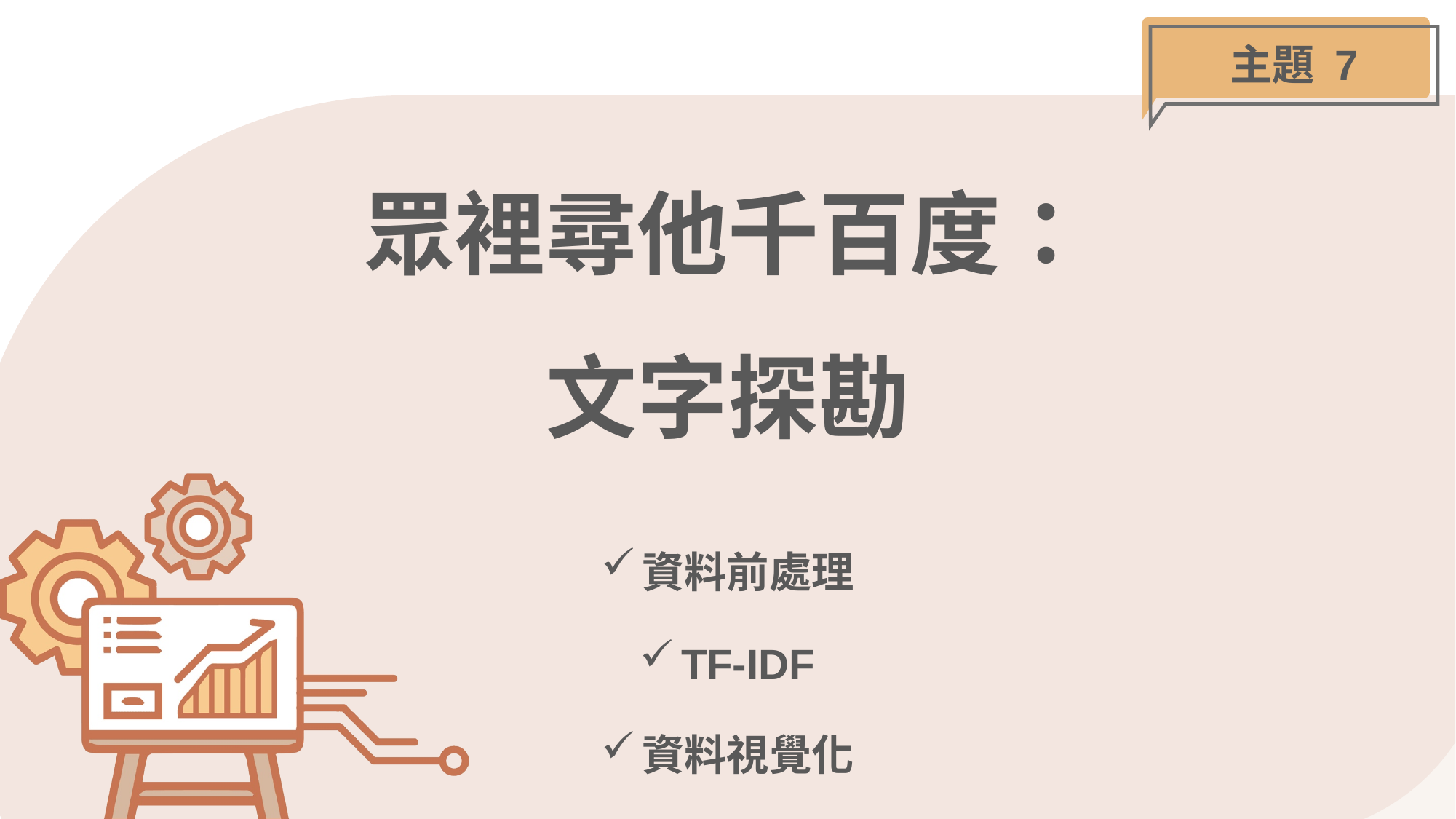

主題 7
# 眾裡尋他千百度： 文字探勘
資料前處理
TF-IDF
資料視覺化